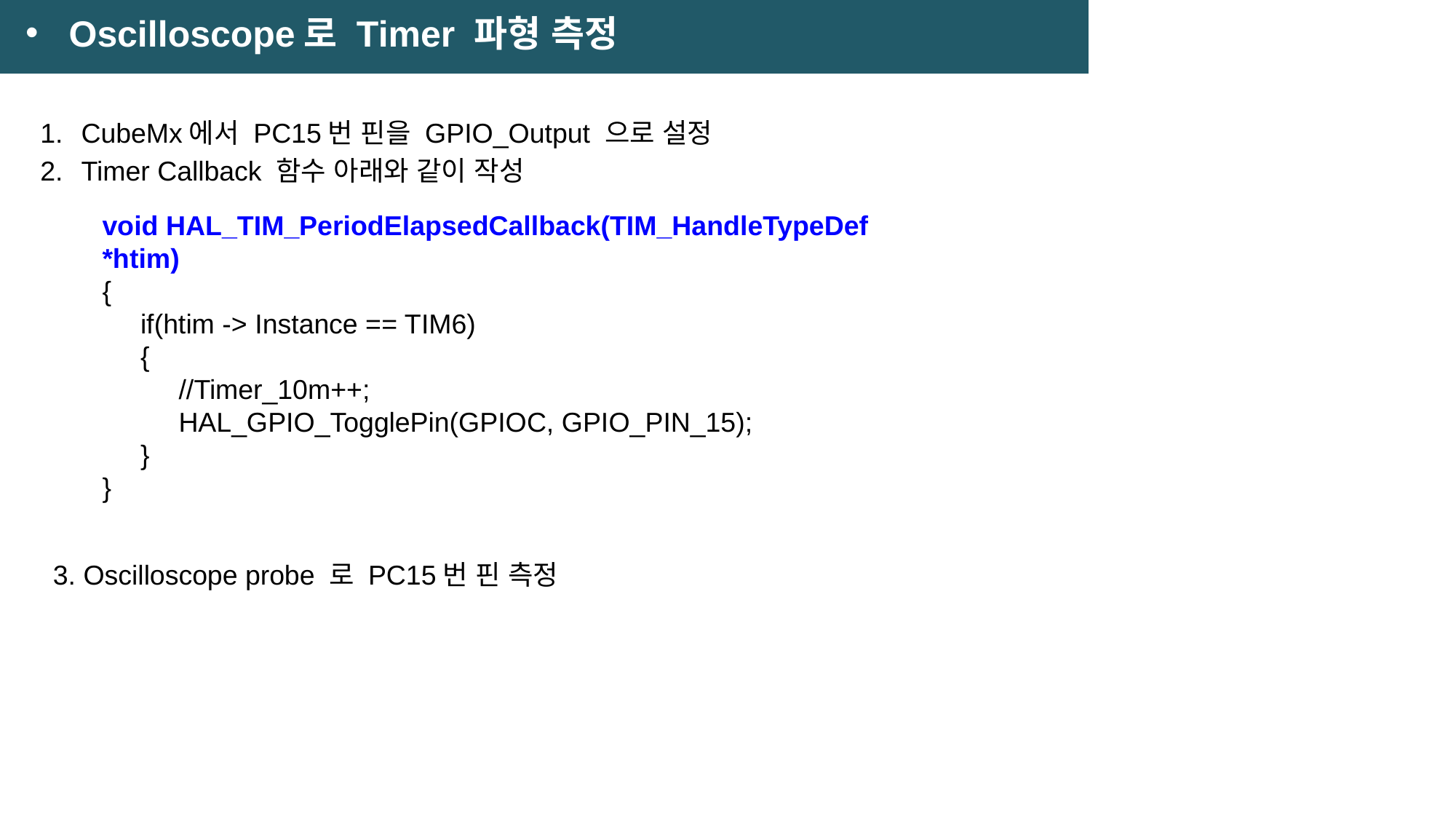

Oscilloscope로 Timer 파형 측정
CubeMx에서 PC15번 핀을 GPIO_Output 으로 설정
Timer Callback 함수 아래와 같이 작성
void HAL_TIM_PeriodElapsedCallback(TIM_HandleTypeDef *htim)
{
     if(htim -> Instance == TIM6)
     {
          //Timer_10m++;
          HAL_GPIO_TogglePin(GPIOC, GPIO_PIN_15);
     }
}
3. Oscilloscope probe 로 PC15번 핀 측정